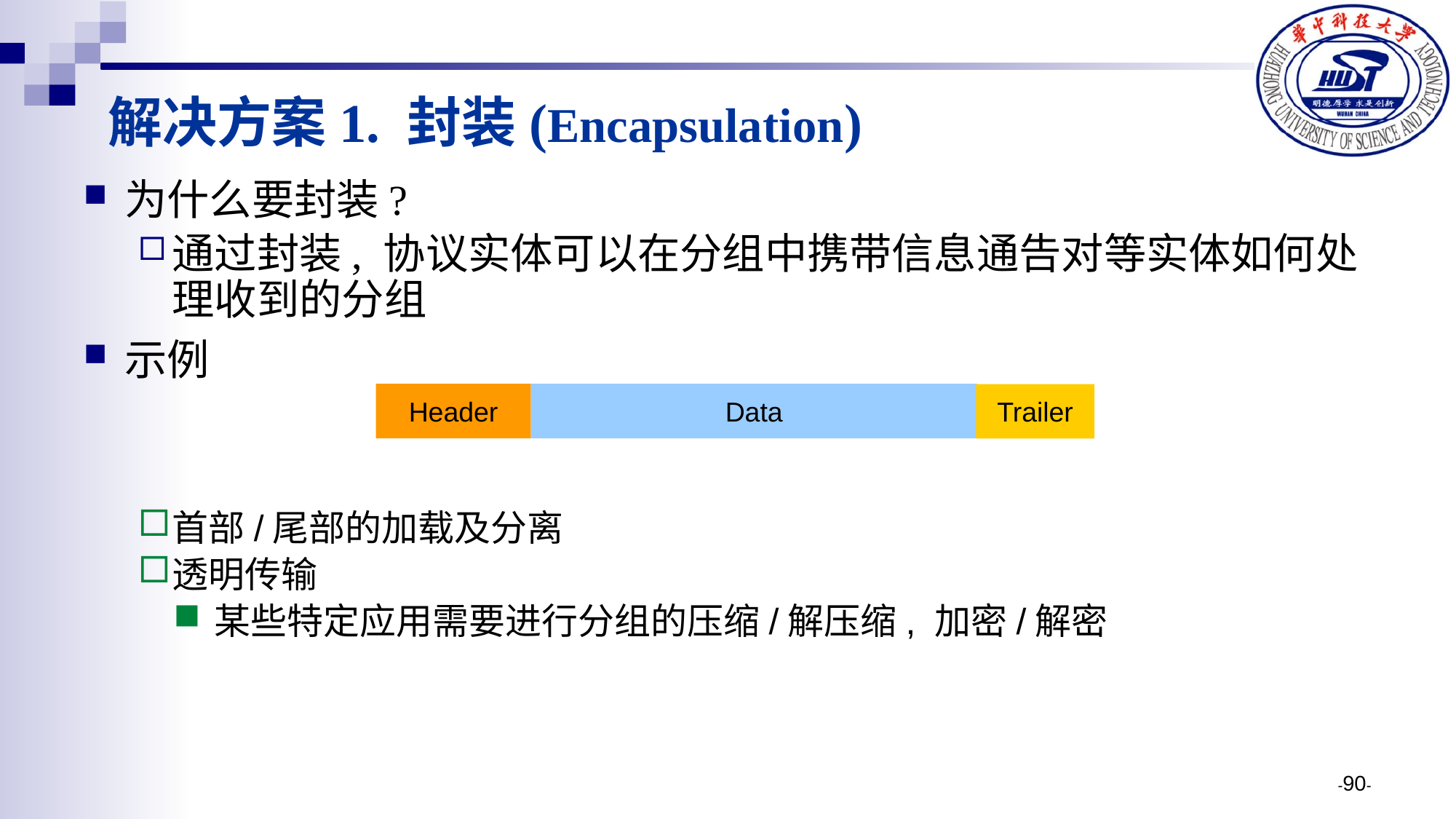

# 解决方案1. 封装(Encapsulation)
为什么要封装?
通过封装, 协议实体可以在分组中携带信息通告对等实体如何处理收到的分组
示例

首部/尾部的加载及分离
透明传输
某些特定应用需要进行分组的压缩/解压缩, 加密/解密

Header
Data
Trailer
-90-